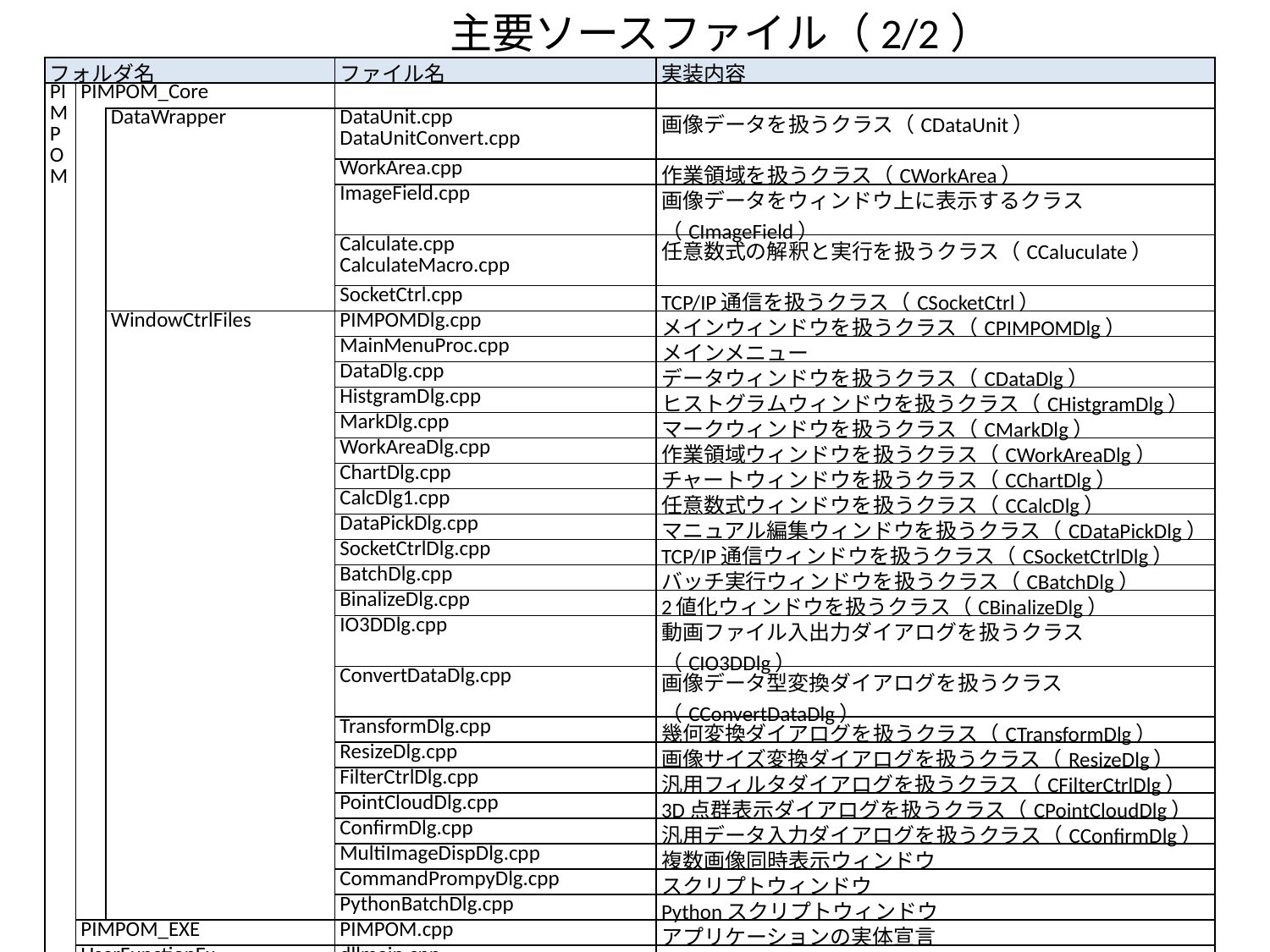

主要ソースファイル（2/2）
| フォルダ名 |  |  | ファイル名 | 実装内容 |
| --- | --- | --- | --- | --- |
| PIMPOM | PIMPOM\_Core |  |  |  |
|  |  | DataWrapper | DataUnit.cpp DataUnitConvert.cpp | 画像データを扱うクラス（CDataUnit） |
|  |  |  | WorkArea.cpp | 作業領域を扱うクラス（CWorkArea） |
|  |  |  | ImageField.cpp | 画像データをウィンドウ上に表示するクラス（CImageField） |
|  |  |  | Calculate.cpp CalculateMacro.cpp | 任意数式の解釈と実行を扱うクラス（CCaluculate） |
|  |  |  | SocketCtrl.cpp | TCP/IP通信を扱うクラス（CSocketCtrl） |
|  |  | WindowCtrlFiles | PIMPOMDlg.cpp | メインウィンドウを扱うクラス（CPIMPOMDlg） |
|  |  |  | MainMenuProc.cpp | メインメニュー |
|  |  |  | DataDlg.cpp | データウィンドウを扱うクラス（CDataDlg） |
|  |  |  | HistgramDlg.cpp | ヒストグラムウィンドウを扱うクラス（CHistgramDlg） |
|  |  |  | MarkDlg.cpp | マークウィンドウを扱うクラス（CMarkDlg） |
|  |  |  | WorkAreaDlg.cpp | 作業領域ウィンドウを扱うクラス（CWorkAreaDlg） |
|  |  |  | ChartDlg.cpp | チャートウィンドウを扱うクラス（CChartDlg） |
|  |  |  | CalcDlg1.cpp | 任意数式ウィンドウを扱うクラス（CCalcDlg） |
|  |  |  | DataPickDlg.cpp | マニュアル編集ウィンドウを扱うクラス（CDataPickDlg） |
|  |  |  | SocketCtrlDlg.cpp | TCP/IP通信ウィンドウを扱うクラス（CSocketCtrlDlg） |
|  |  |  | BatchDlg.cpp | バッチ実行ウィンドウを扱うクラス（CBatchDlg） |
|  |  |  | BinalizeDlg.cpp | 2値化ウィンドウを扱うクラス（CBinalizeDlg） |
|  |  |  | IO3DDlg.cpp | 動画ファイル入出力ダイアログを扱うクラス（CIO3DDlg） |
|  |  |  | ConvertDataDlg.cpp | 画像データ型変換ダイアログを扱うクラス（CConvertDataDlg） |
|  |  |  | TransformDlg.cpp | 幾何変換ダイアログを扱うクラス（CTransformDlg） |
|  |  |  | ResizeDlg.cpp | 画像サイズ変換ダイアログを扱うクラス（ResizeDlg） |
|  |  |  | FilterCtrlDlg.cpp | 汎用フィルタダイアログを扱うクラス（CFilterCtrlDlg） |
|  |  |  | PointCloudDlg.cpp | 3D点群表示ダイアログを扱うクラス（CPointCloudDlg） |
|  |  |  | ConfirmDlg.cpp | 汎用データ入力ダイアログを扱うクラス（CConfirmDlg） |
|  |  |  | MultiImageDispDlg.cpp | 複数画像同時表示ウィンドウ |
|  |  |  | CommandPrompyDlg.cpp | スクリプトウィンドウ |
|  |  |  | PythonBatchDlg.cpp | Pythonスクリプトウィンドウ |
|  | PIMPOM\_EXE |  | PIMPOM.cpp | アプリケーションの実体宣言 |
|  | UserFunctionEx |  | dllmain.cpp |  |
|  |  |  | UserDlgEx.cpp | ユーザが追加カスタマイズするＵＩを扱うクラス（CUserDlg） |
|  |  |  | UserFunctionEx.cpp | メインウィンドウイベントのハンドラ |